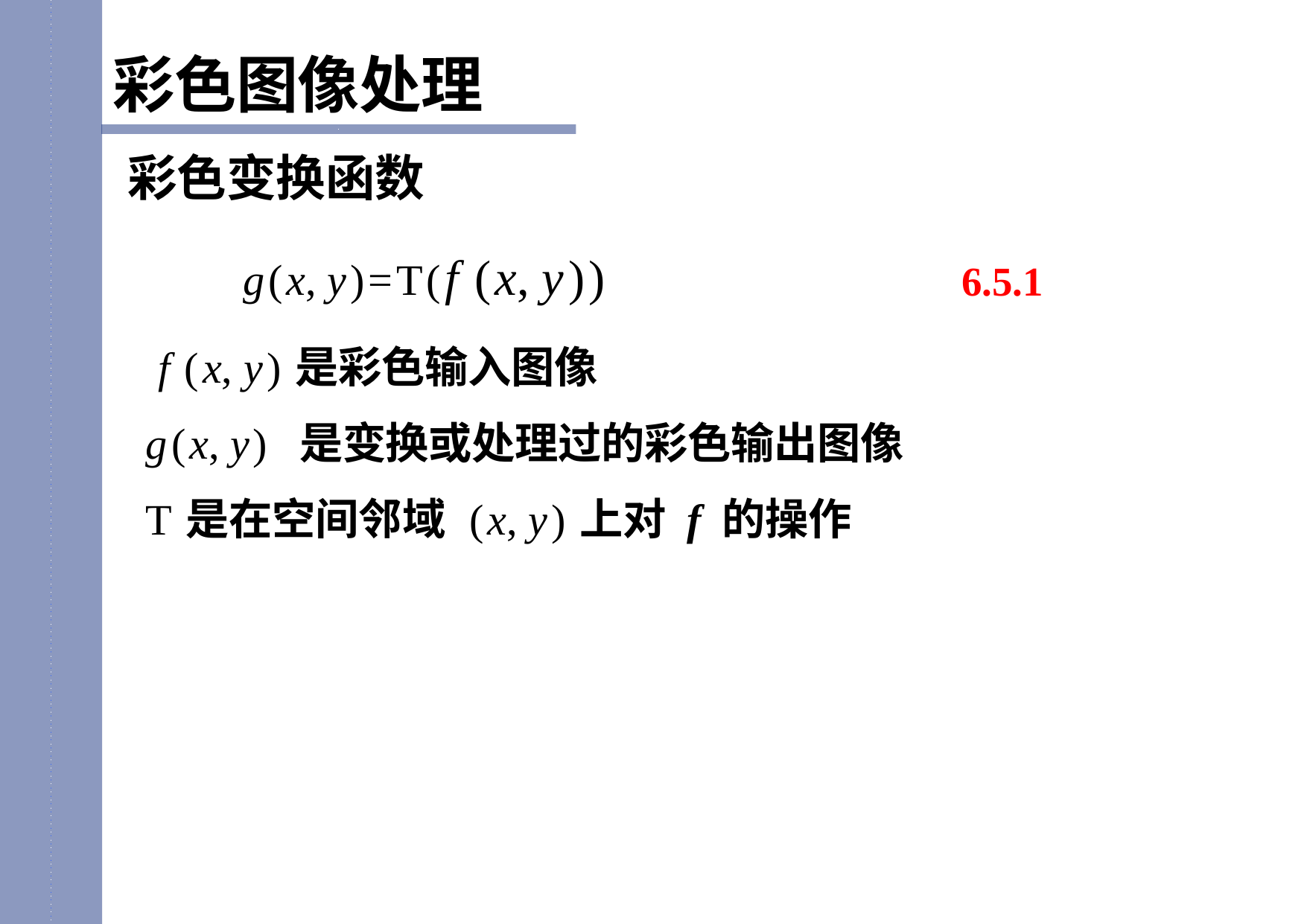

彩色图像处理
彩色变换函数
g(x, y)=T(f (x, y))
6.5.1
f (x, y)是彩色输入图像
g(x, y) 是变换或处理过的彩色输出图像
T是在空间邻域 (x, y)上对 f 的操作